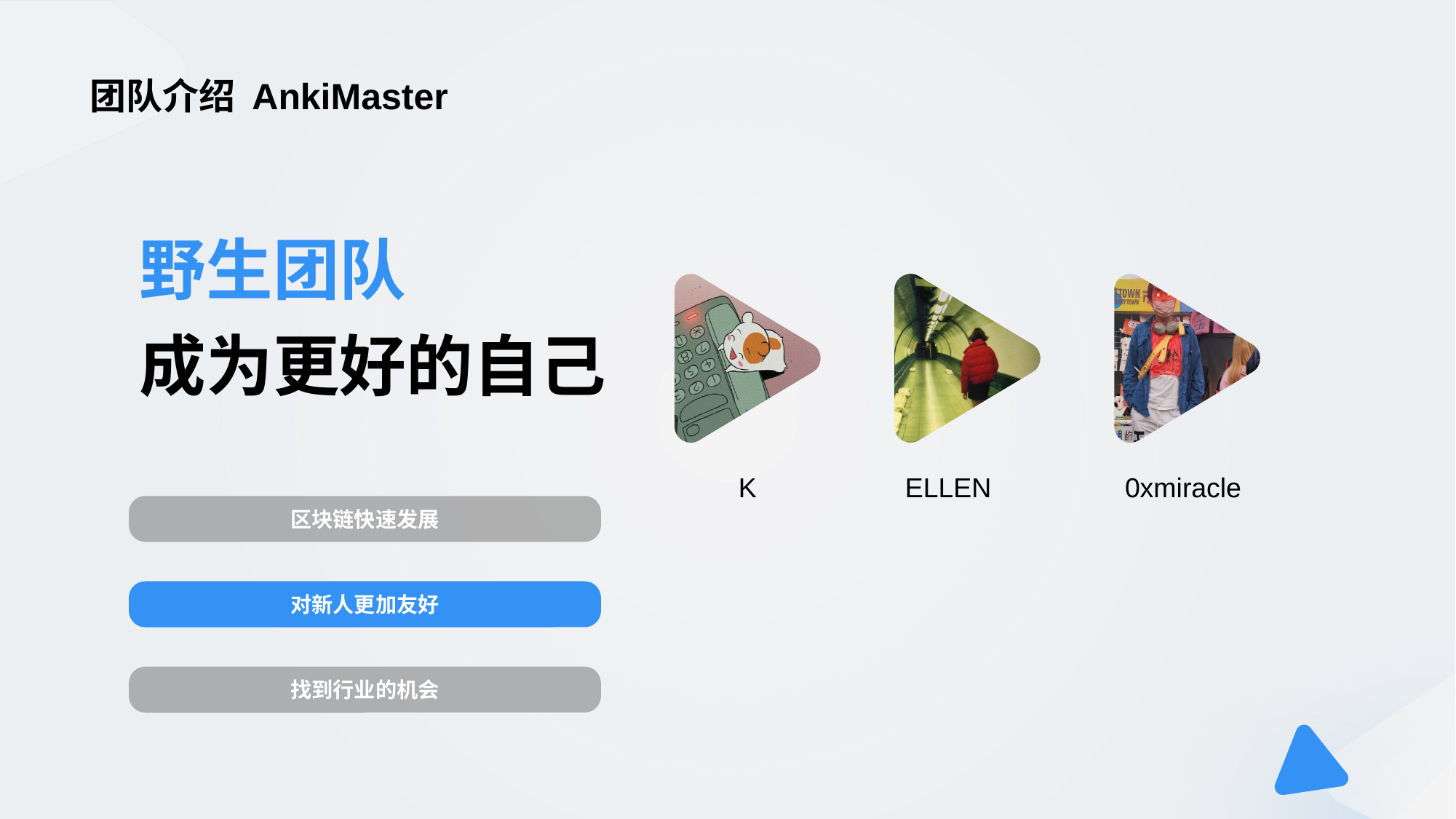

# 团队介绍 AnkiMaster
野生团队
成为更好的自己

K
ELLEN
0xmiracle
区块链快速发展
对新人更加友好
找到行业的机会